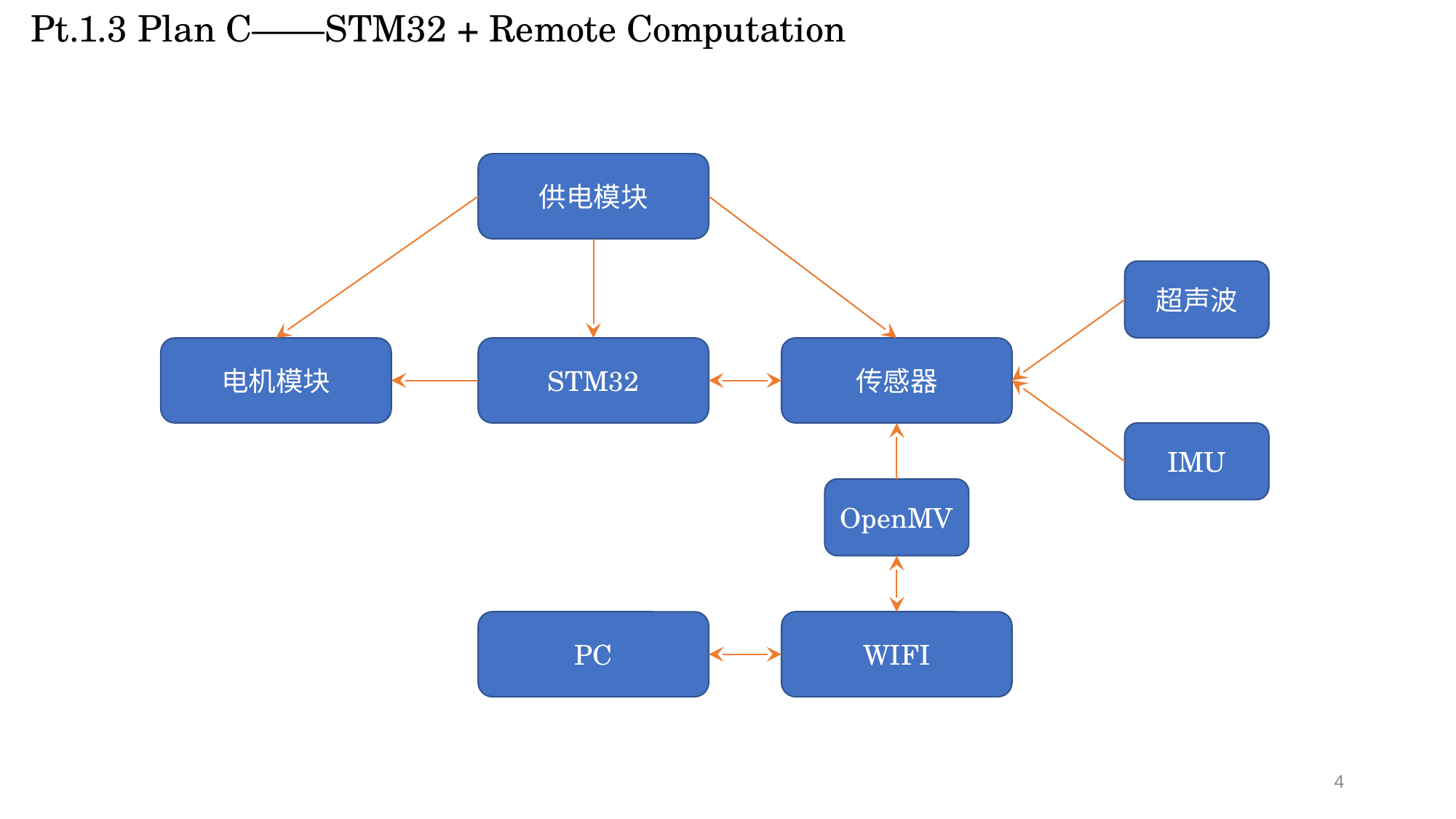

Pt.1.3 Plan C——STM32 + Remote Computation
供电模块
超声波
电机模块
传感器
STM32
IMU
OpenMV
PC
WIFI
4